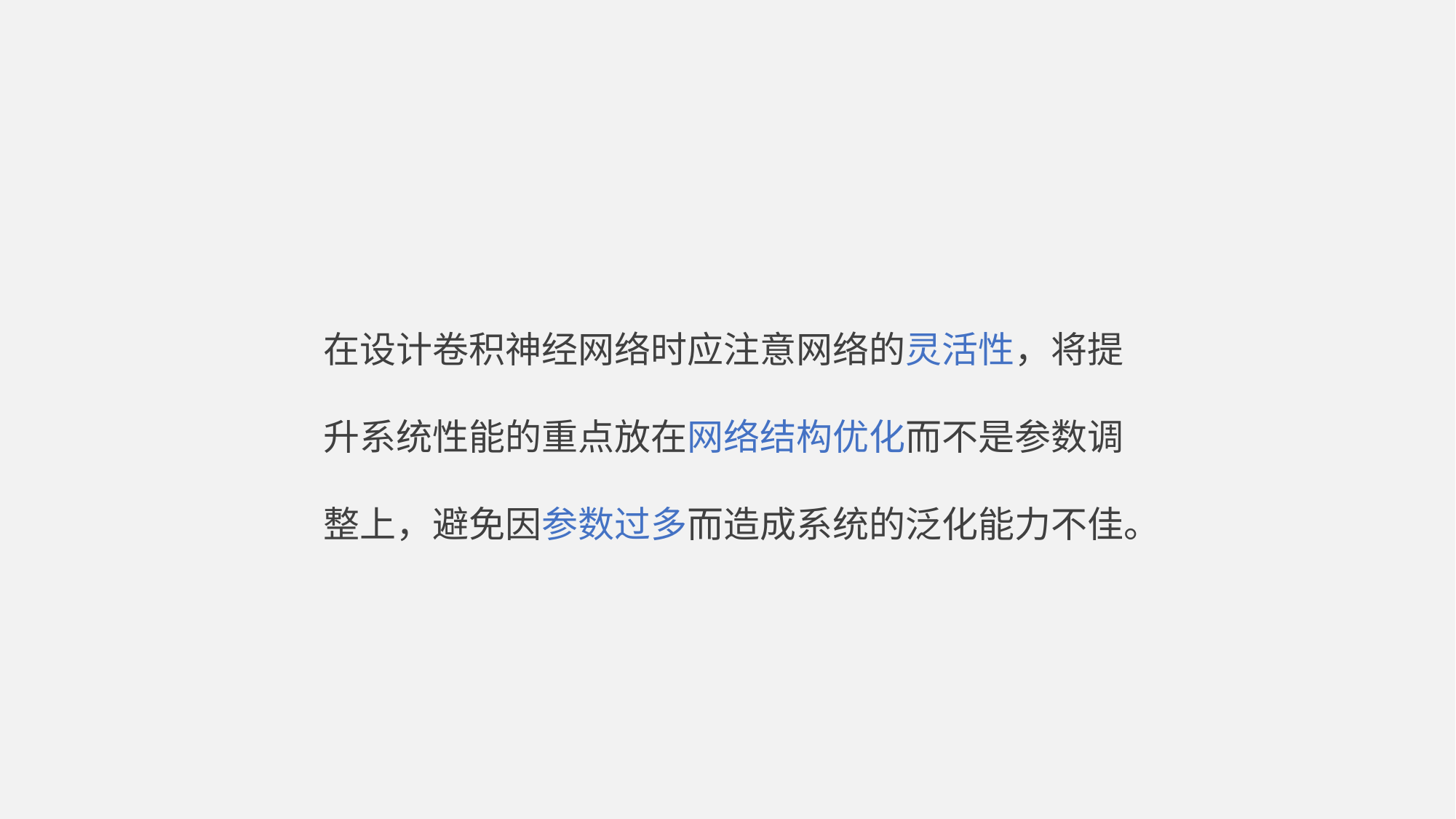

在设计卷积神经网络时应注意网络的灵活性，将提升系统性能的重点放在网络结构优化而不是参数调整上，避免因参数过多而造成系统的泛化能力不佳。